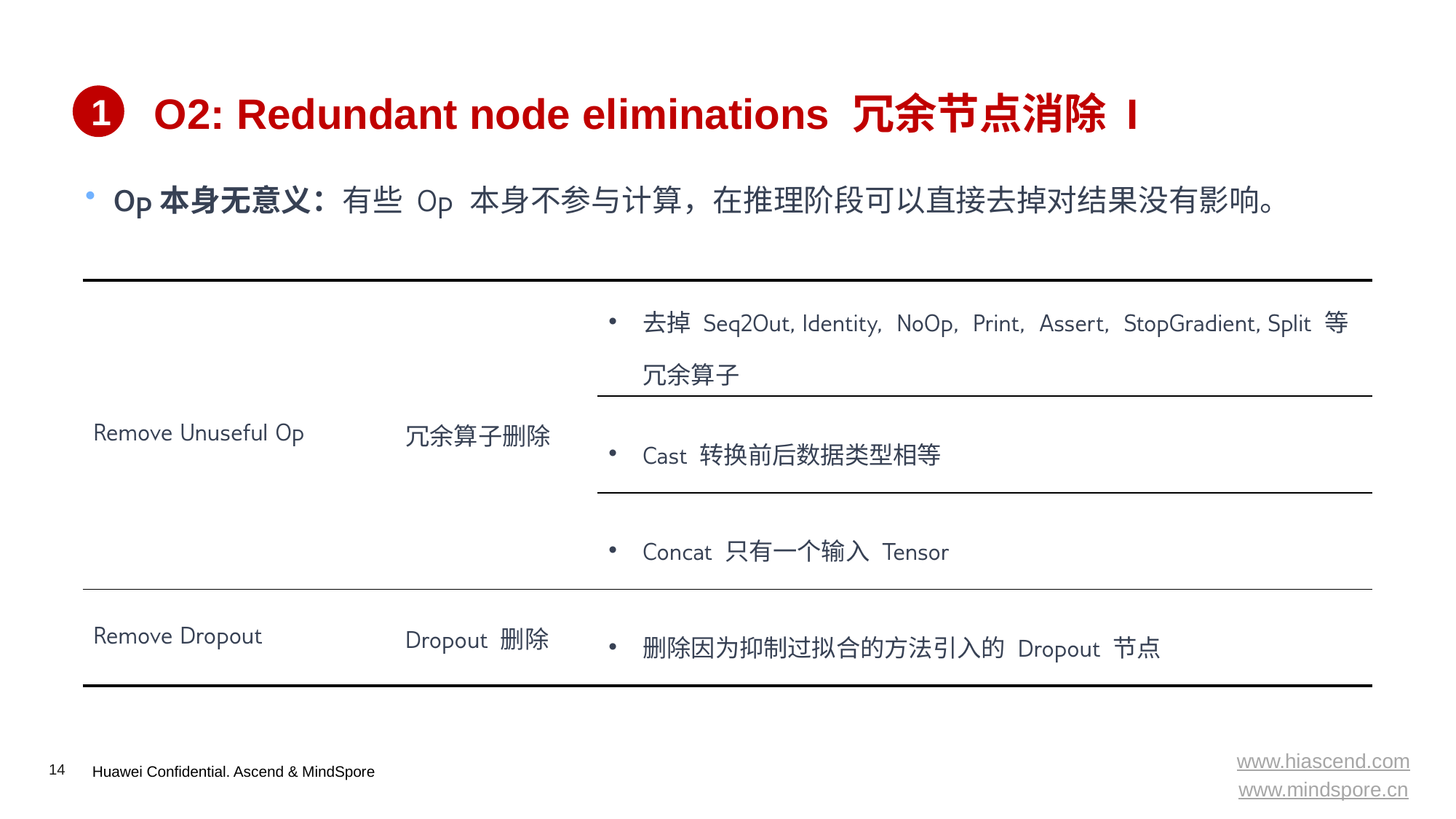

# O2: Redundant node eliminations 冗余节点消除 I
1
Op本身无意义：有些 Op 本身不参与计算，在推理阶段可以直接去掉对结果没有影响。
| Remove Unuseful Op | 冗余算子删除 | 去掉 Seq2Out, Identity, NoOp, Print, Assert, StopGradient, Split 等冗余算子 |
| --- | --- | --- |
|  |  | Cast 转换前后数据类型相等 |
|  |  | Concat 只有一个输入 Tensor |
| Remove Dropout | Dropout 删除 | 删除因为抑制过拟合的方法引入的 Dropout 节点 |